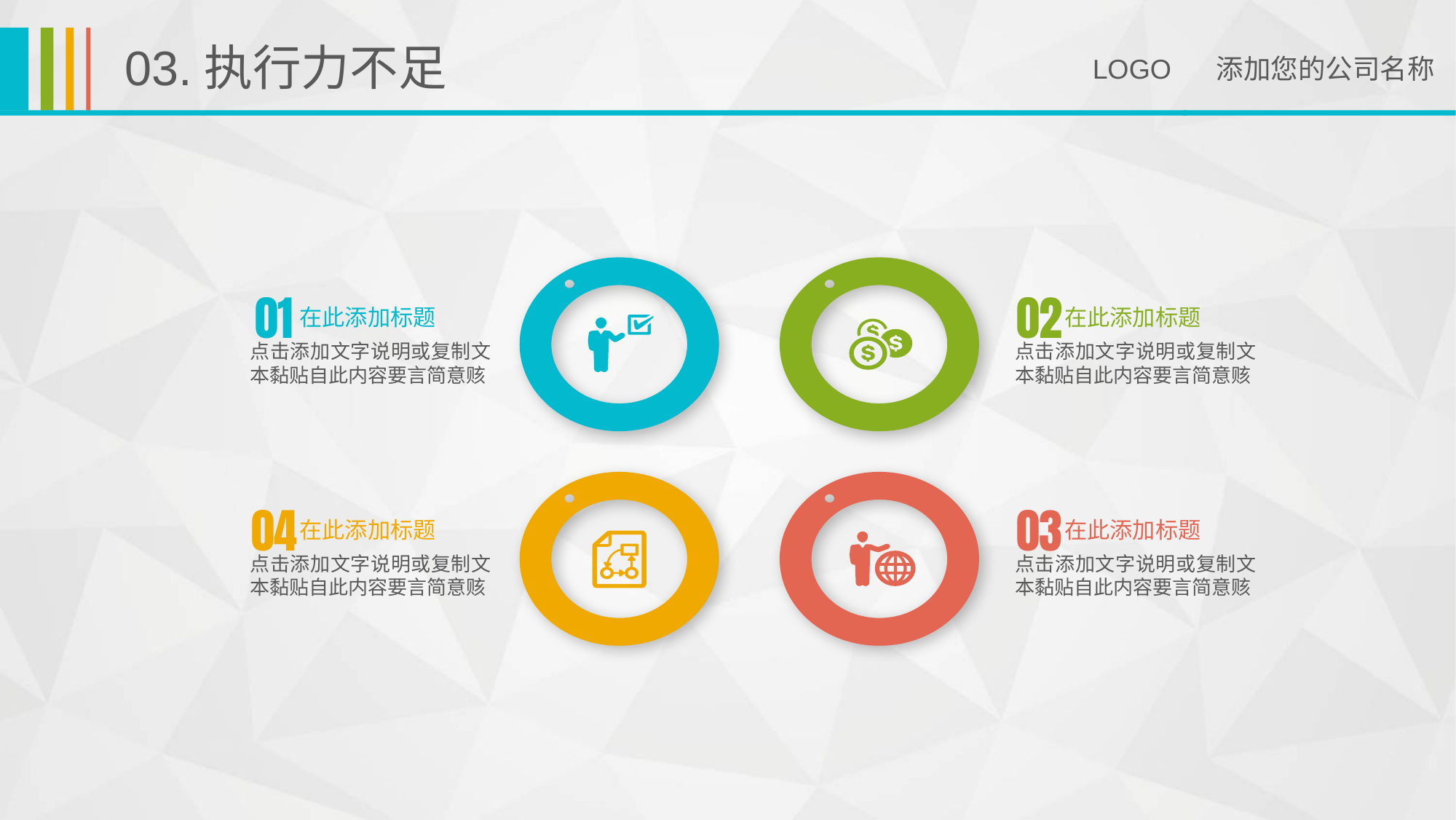

03.执行力不足
LOGO     添加您的公司名称

01
在此添加标题
点击添加文字说明或复制文本黏贴自此内容要言简意赅
02
在此添加标题
点击添加文字说明或复制文本黏贴自此内容要言简意赅

04
在此添加标题
点击添加文字说明或复制文本黏贴自此内容要言简意赅
03
在此添加标题
点击添加文字说明或复制文本黏贴自此内容要言简意赅